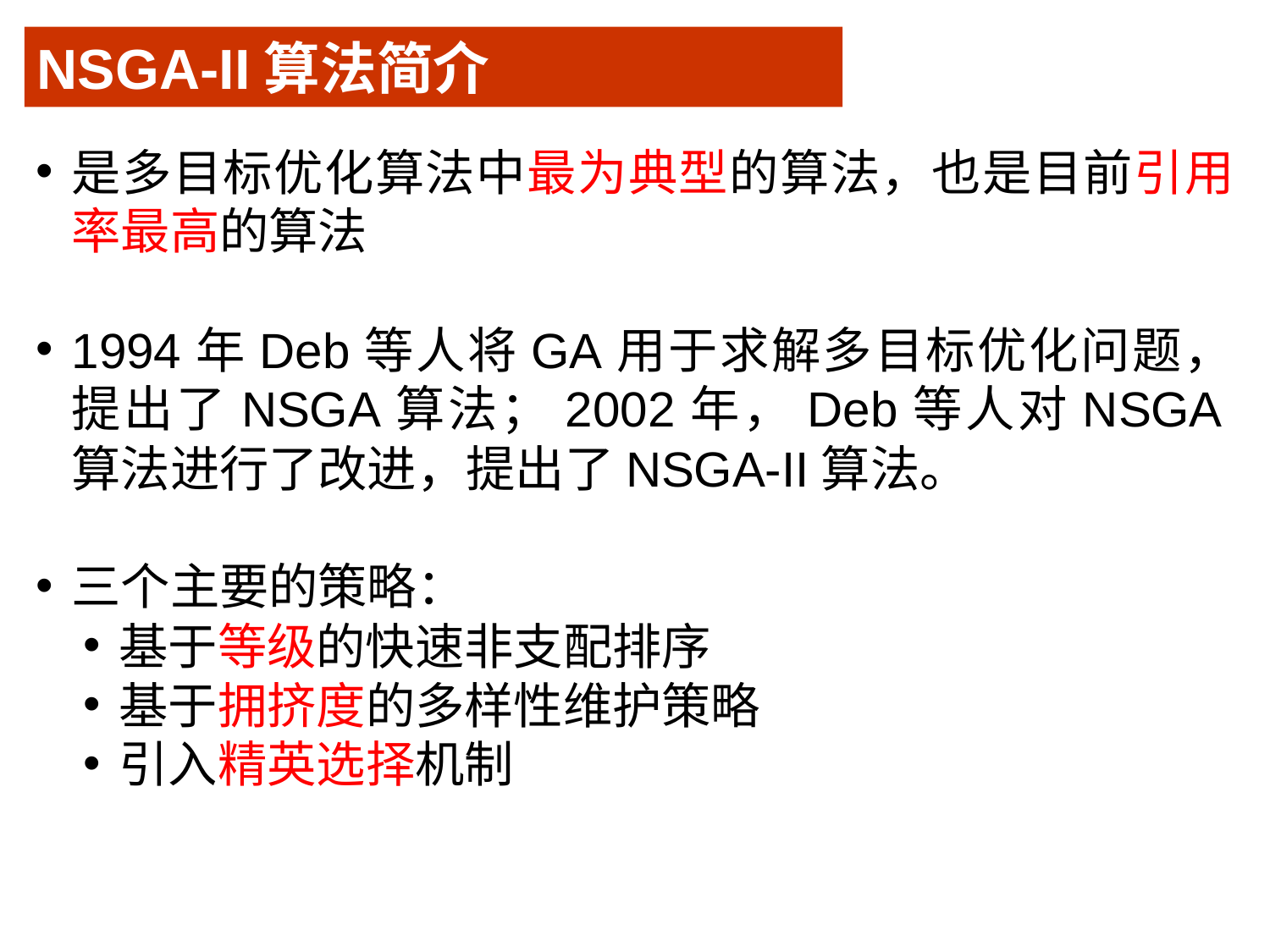

NSGA-II算法简介
是多目标优化算法中最为典型的算法，也是目前引用率最高的算法

1994年Deb等人将GA用于求解多目标优化问题，提出了NSGA算法；2002年，Deb等人对NSGA算法进行了改进，提出了NSGA-II算法。

三个主要的策略：
基于等级的快速非支配排序
基于拥挤度的多样性维护策略
引入精英选择机制